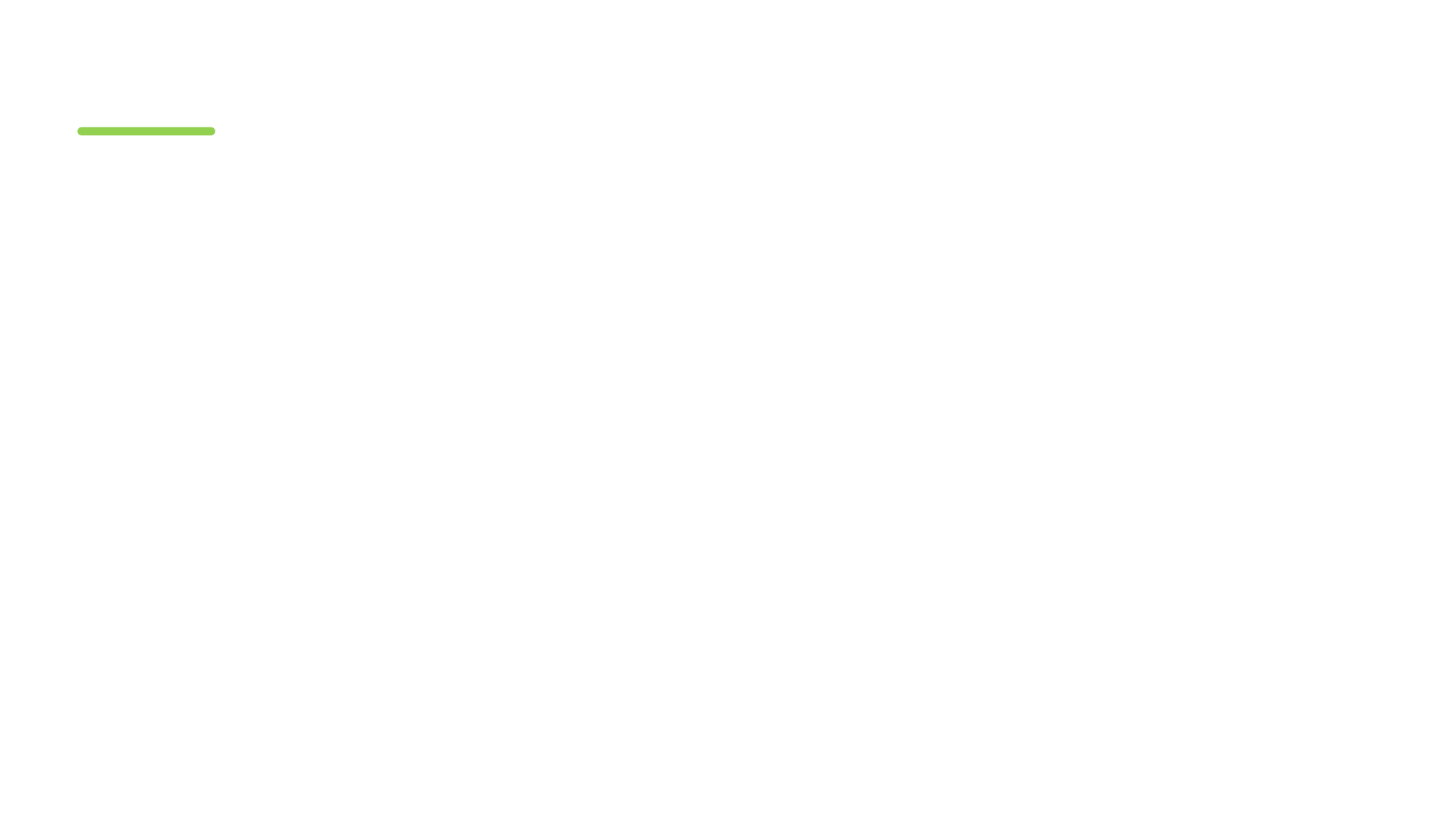

#
其区域数为6，我们选取独立路径如下：
路径1：1-2-10-11-13
路径2：1-2-10-12-13
路径3：1-2-3-10-11-13
路径4：1-2-3-4-5-8-9-2-10-12-13
路径5：1-2-3-4-5-6-8-9-2-10-12-13
路径6：1-2-3-4-5-6-7-8-9-2-10-11-13
为每一条独立路径设计测试用例。
假设：n = 5；minimum = 0；maximum = 100。
23